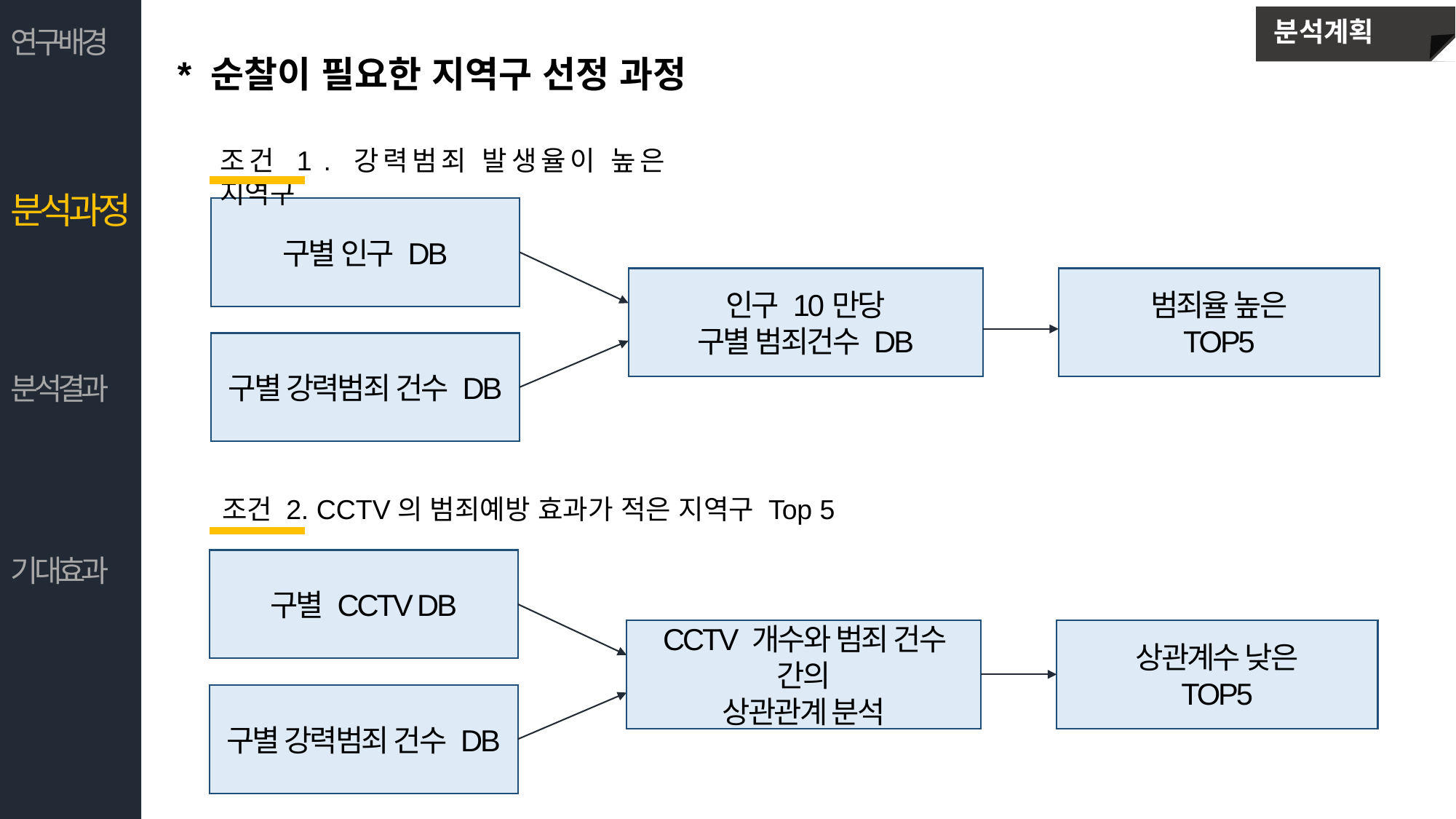

분석계획
연구배경

* 순찰이 필요한 지역구 선정 과정

조건 1 . 강력범죄 발생율이 높은 지역구
분석과정
구별 인구 DB
인구 10만당
구별 범죄건수 DB
범죄율 높은
TOP5
구별 강력범죄 건수 DB
분석결과
조건 2. CCTV의 범죄예방 효과가 적은 지역구 Top 5
기대효과
구별 CCTV DB
CCTV 개수와 범죄 건수 간의
상관관계 분석
상관계수 낮은
TOP5
구별 강력범죄 건수 DB